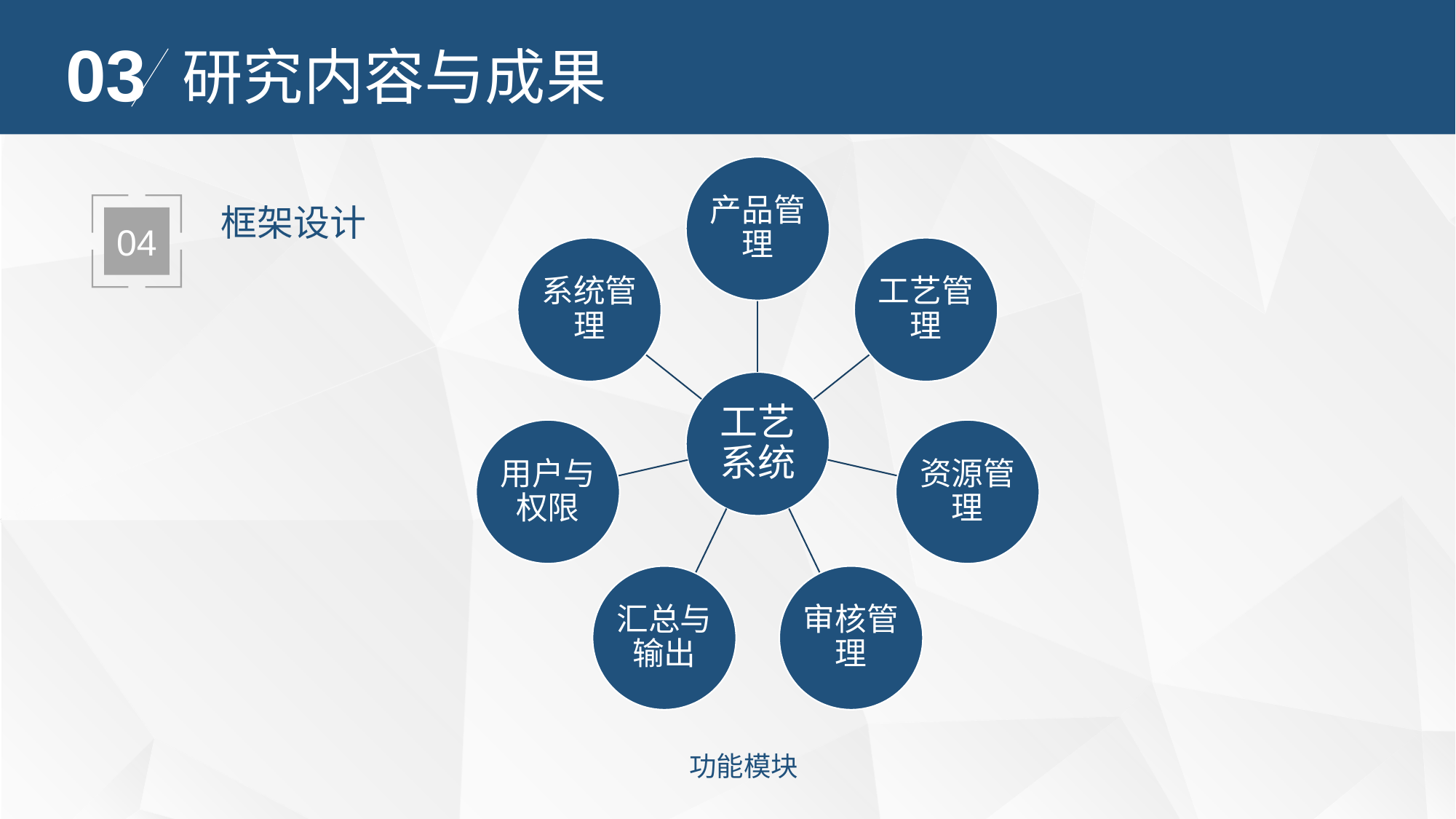

03
研究内容与成果
工艺系统

产品管理

工艺管理

资源管理

审核管理

汇总与输出

用户与权限

系统管理

框架设计
04
功能模块